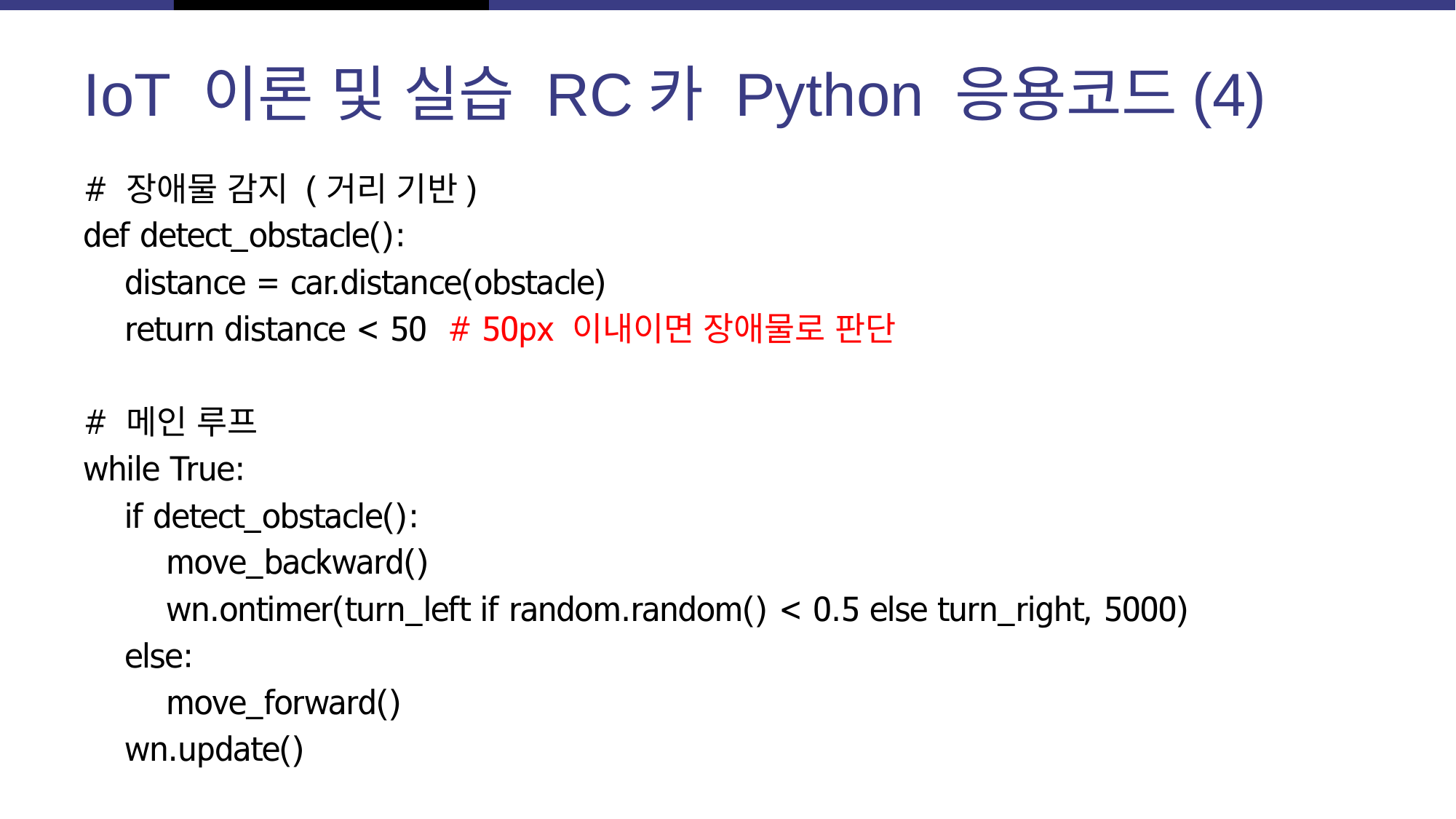

# IoT 이론 및 실습 RC카 Python 응용코드(4)
# 장애물 감지 (거리 기반)
def detect_obstacle():
    distance = car.distance(obstacle)
    return distance < 50  # 50px 이내이면 장애물로 판단

# 메인 루프
while True:
    if detect_obstacle():
        move_backward()
        wn.ontimer(turn_left if random.random() < 0.5 else turn_right, 5000)
    else:
        move_forward()
    wn.update()